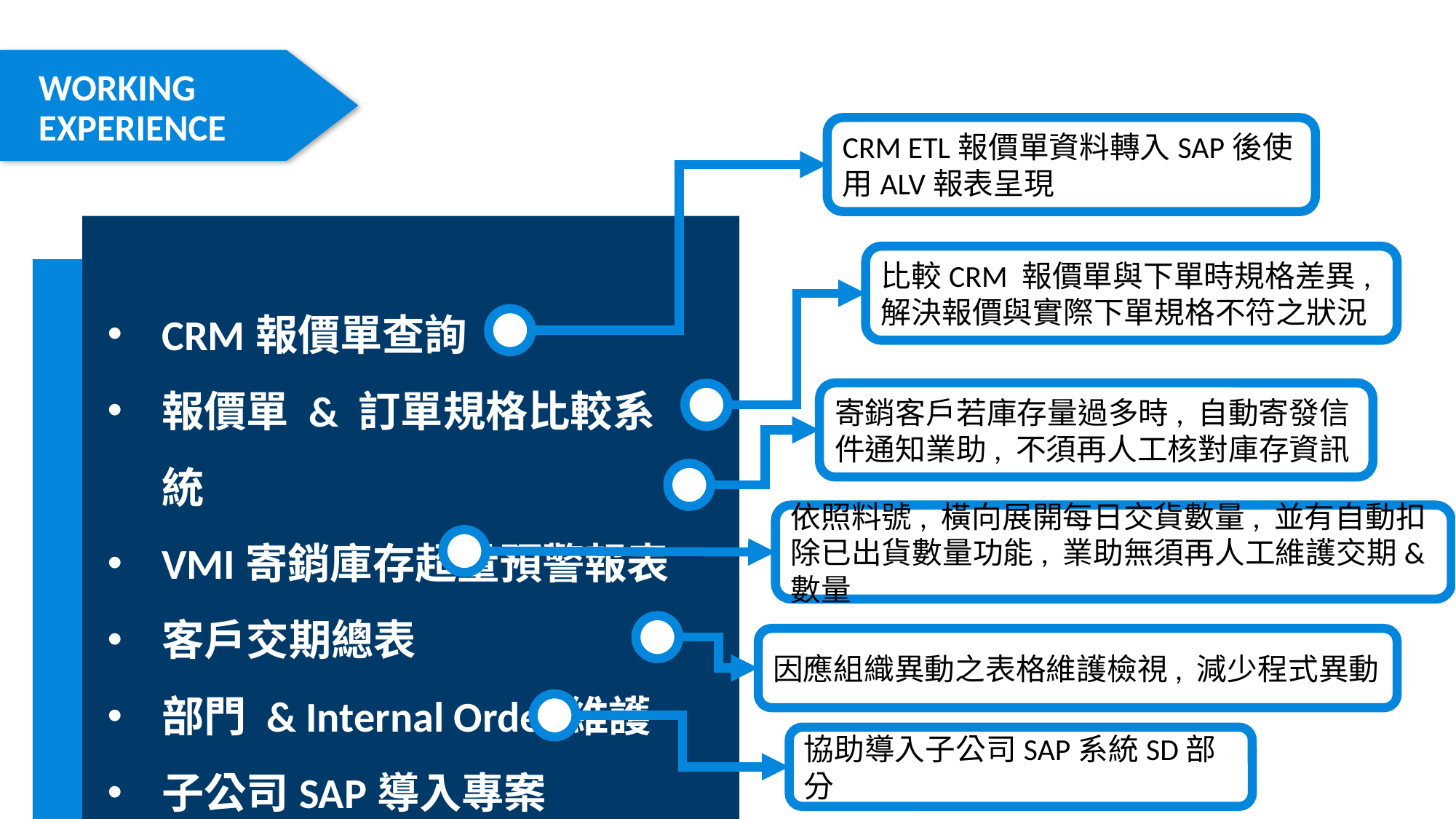

WORKING
EXPERIENCE
CRM ETL報價單資料轉入SAP後使用ALV報表呈現

比較CRM 報價單與下單時規格差異, 解決報價與實際下單規格不符之狀況

CRM報價單查詢
報價單 & 訂單規格比較系統
VMI寄銷庫存超量預警報表
客戶交期總表
部門 & Internal Order維護
子公司SAP導入專案

寄銷客戶若庫存量過多時, 自動寄發信件通知業助, 不須再人工核對庫存資訊

依照料號, 橫向展開每日交貨數量, 並有自動扣除已出貨數量功能, 業助無須再人工維護交期&數量

因應組織異動之表格維護檢視, 減少程式異動

協助導入子公司SAP系統SD部分